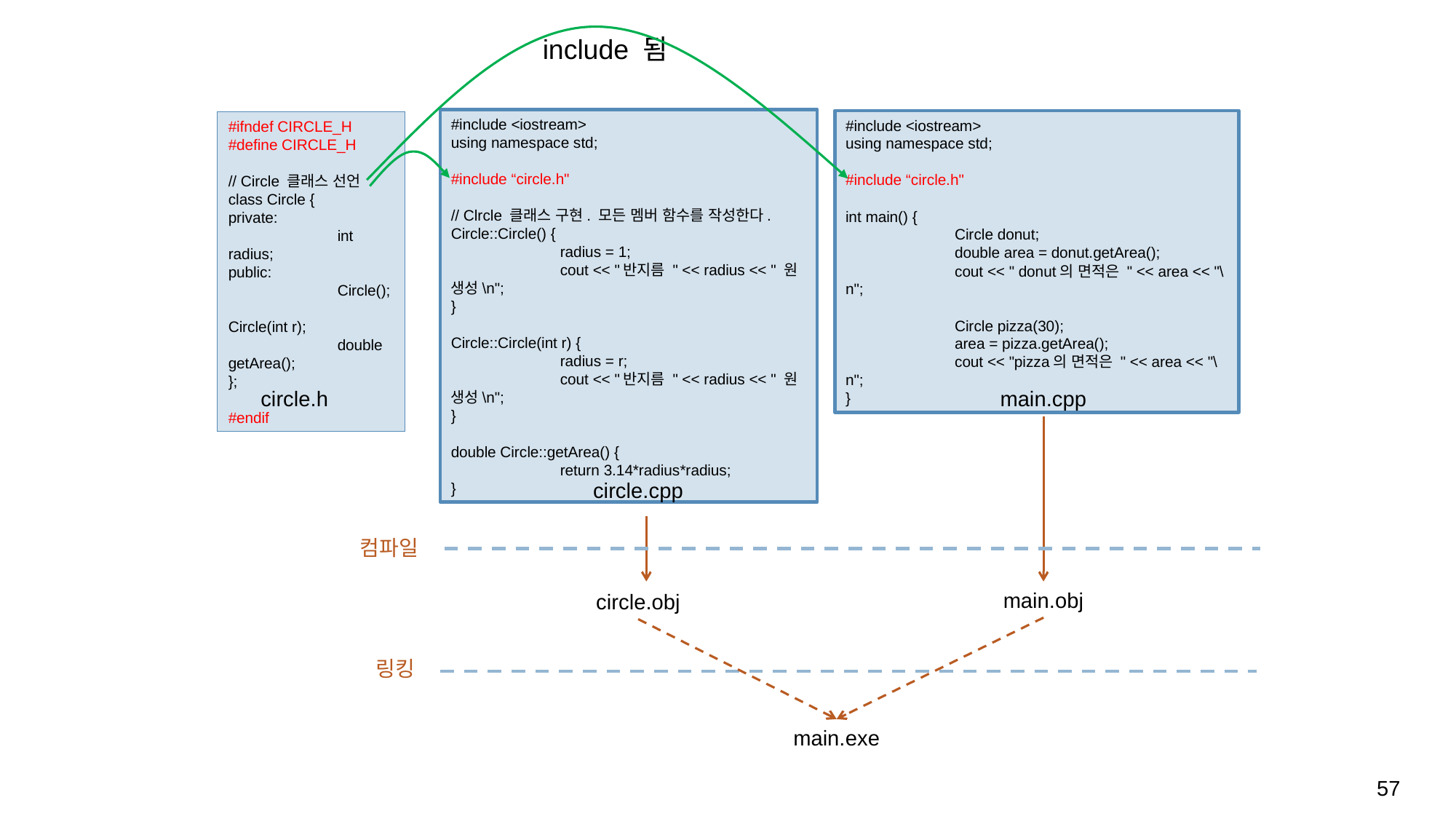

include 됨

#include <iostream>
using namespace std;

#include “circle.h"

// Clrcle 클래스 구현. 모든 멤버 함수를 작성한다.
Circle::Circle() {
	radius = 1;
	cout << "반지름 " << radius << " 원 생성\n";
}

Circle::Circle(int r) {
	radius = r;
	cout << "반지름 " << radius << " 원 생성\n";
}

double Circle::getArea() {
	return 3.14*radius*radius;
}
#include <iostream>
using namespace std;

#include “circle.h"

int main() {
	Circle donut;
	double area = donut.getArea();
	cout << " donut의 면적은 " << area << "\n";

	Circle pizza(30);
	area = pizza.getArea();
	cout << "pizza의 면적은 " << area << "\n";
}
#ifndef CIRCLE_H
#define CIRCLE_H

// Circle 클래스 선언
class Circle {
private:
	int radius;
public:
	Circle();
	Circle(int r);
	double getArea();
};

#endif

circle.h
main.cpp
circle.cpp
컴파일
main.obj
circle.obj
링킹
main.exe